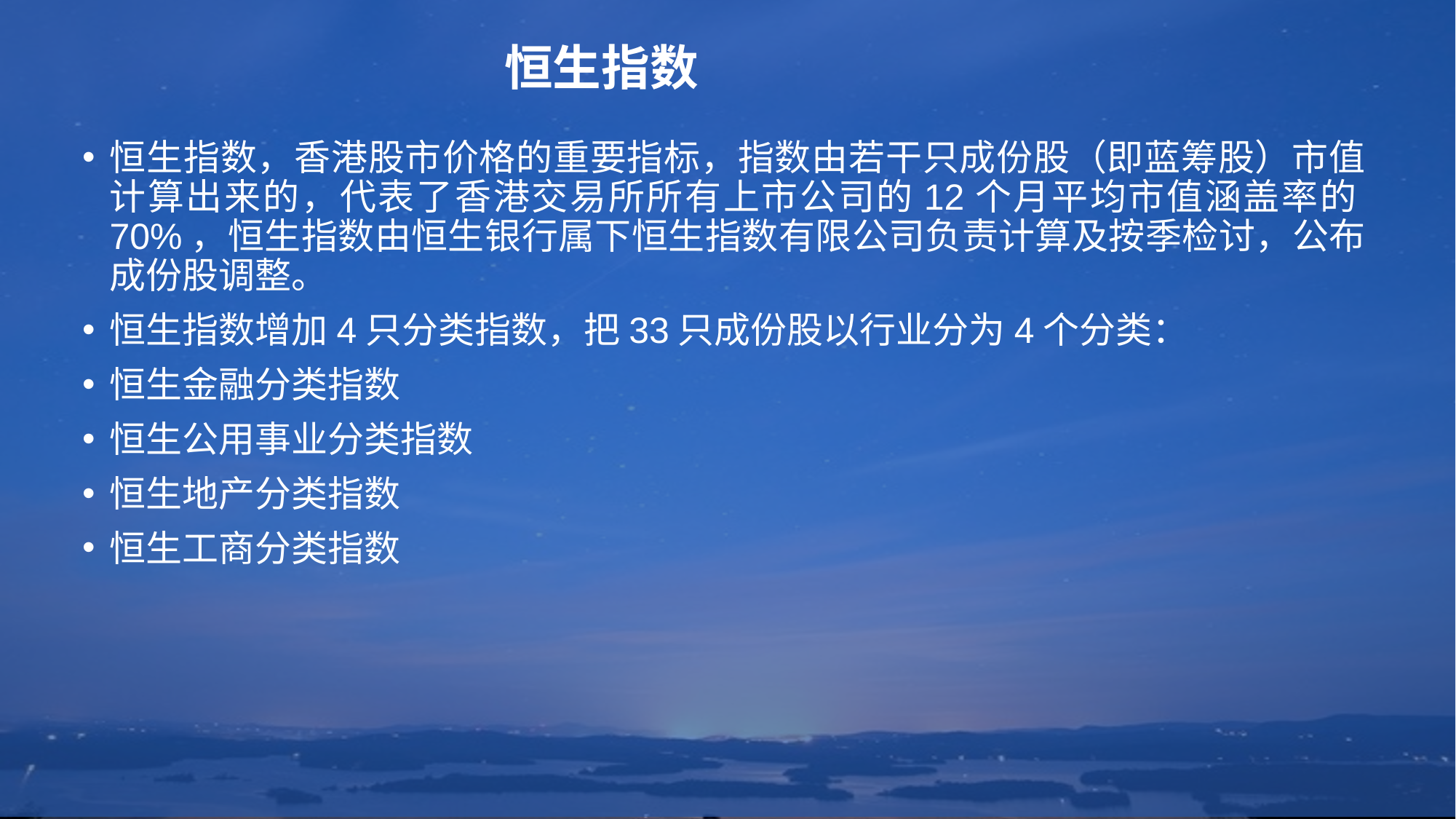

# 恒生指数
恒生指数，香港股市价格的重要指标，指数由若干只成份股（即蓝筹股）市值计算出来的，代表了香港交易所所有上市公司的12个月平均市值涵盖率的70%，恒生指数由恒生银行属下恒生指数有限公司负责计算及按季检讨，公布成份股调整。
恒生指数增加4只分类指数，把33只成份股以行业分为4个分类：
恒生金融分类指数
恒生公用事业分类指数
恒生地产分类指数
恒生工商分类指数